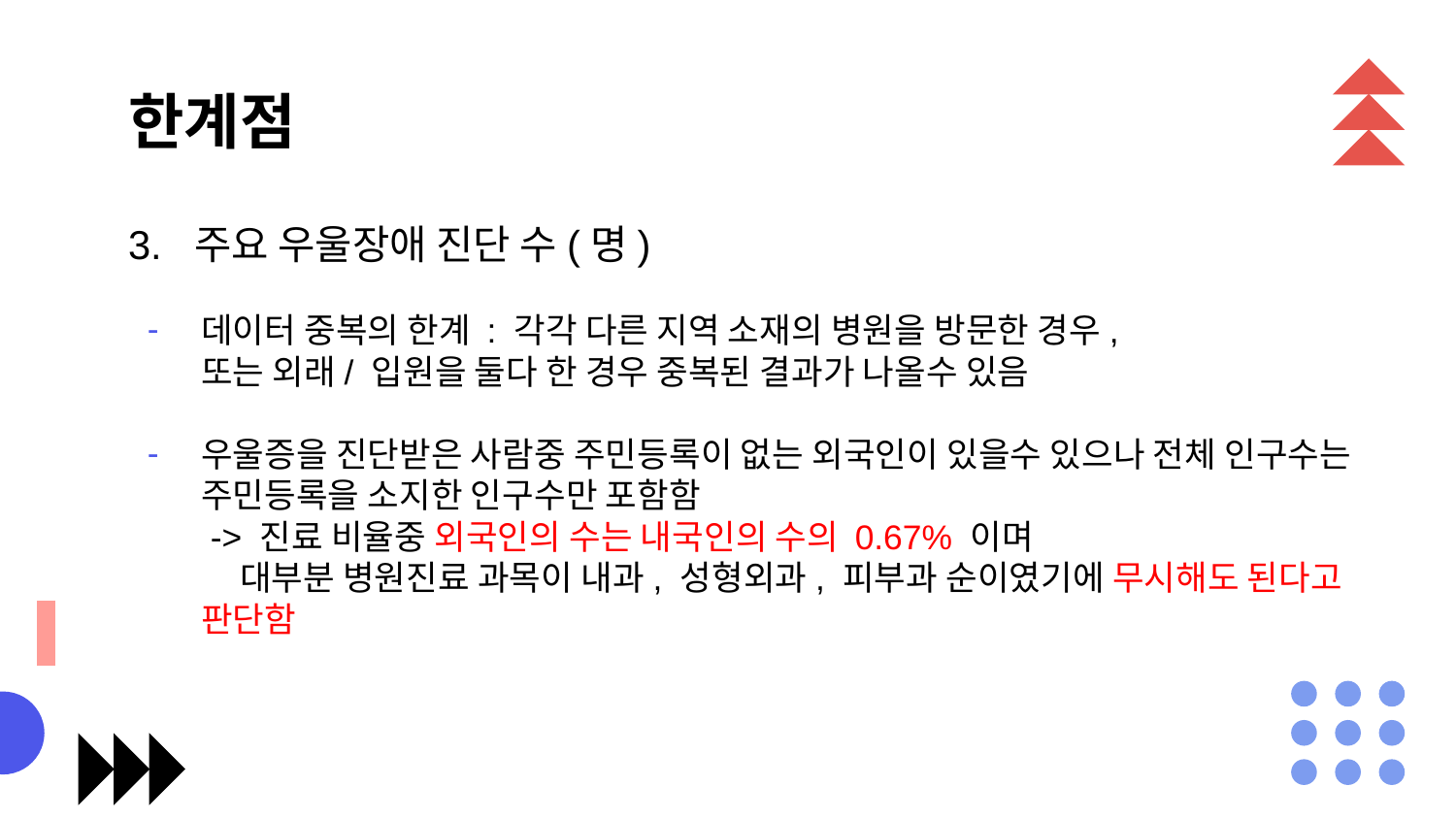

# 한계점
3.  주요 우울장애 진단 수(명)

데이터 중복의 한계 : 각각 다른 지역 소재의 병원을 방문한 경우,
또는 외래/ 입원을 둘다 한 경우 중복된 결과가 나올수 있음

우울증을 진단받은 사람중 주민등록이 없는 외국인이 있을수 있으나 전체 인구수는 주민등록을 소지한 인구수만 포함함
 -> 진료 비율중 외국인의 수는 내국인의 수의 0.67% 이며
     대부분 병원진료 과목이 내과, 성형외과, 피부과 순이였기에 무시해도 된다고 판단함